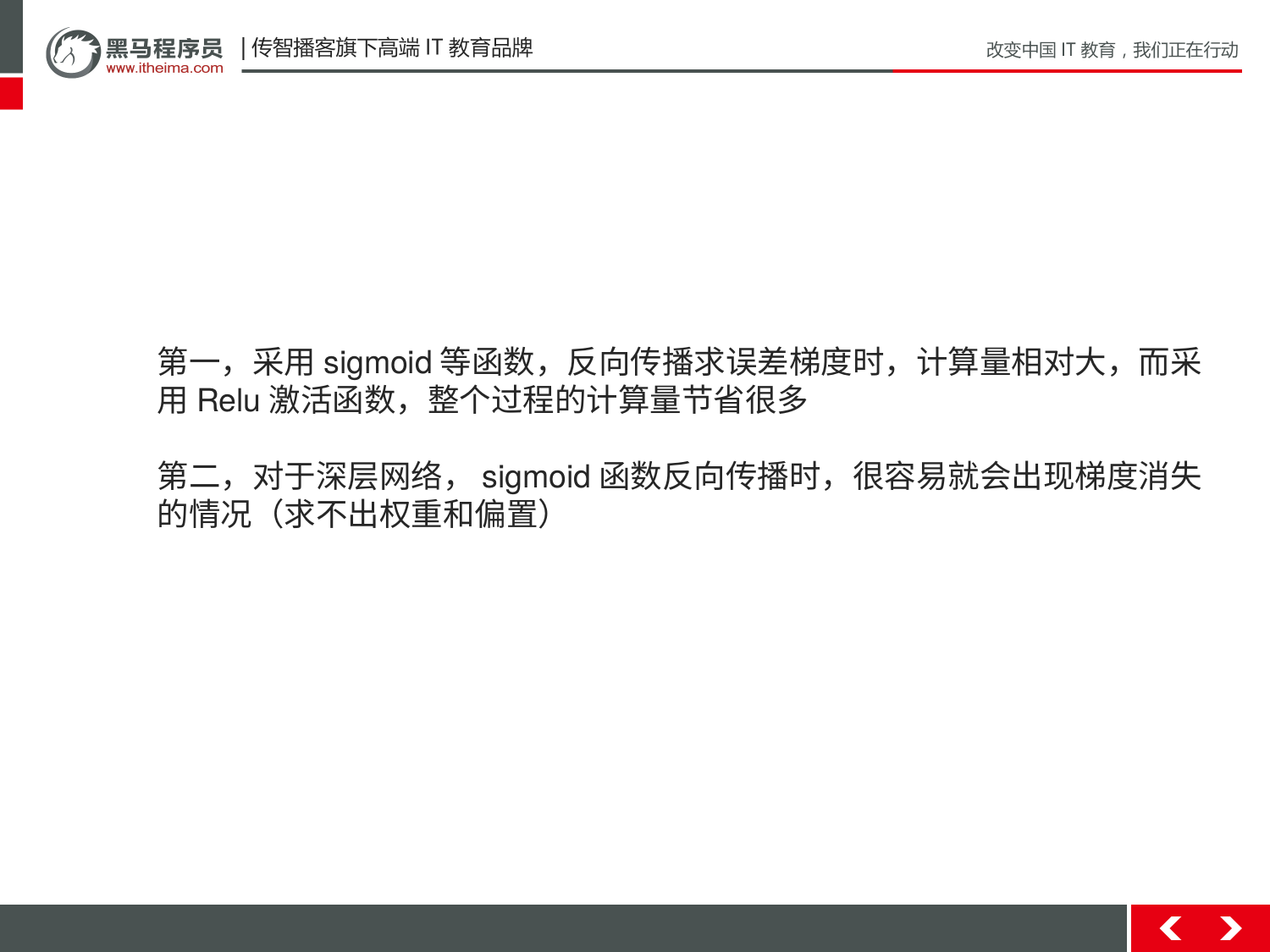

第一，采用sigmoid等函数，反向传播求误差梯度时，计算量相对大，而采用Relu激活函数，整个过程的计算量节省很多
第二，对于深层网络，sigmoid函数反向传播时，很容易就会出现梯度消失的情况（求不出权重和偏置）